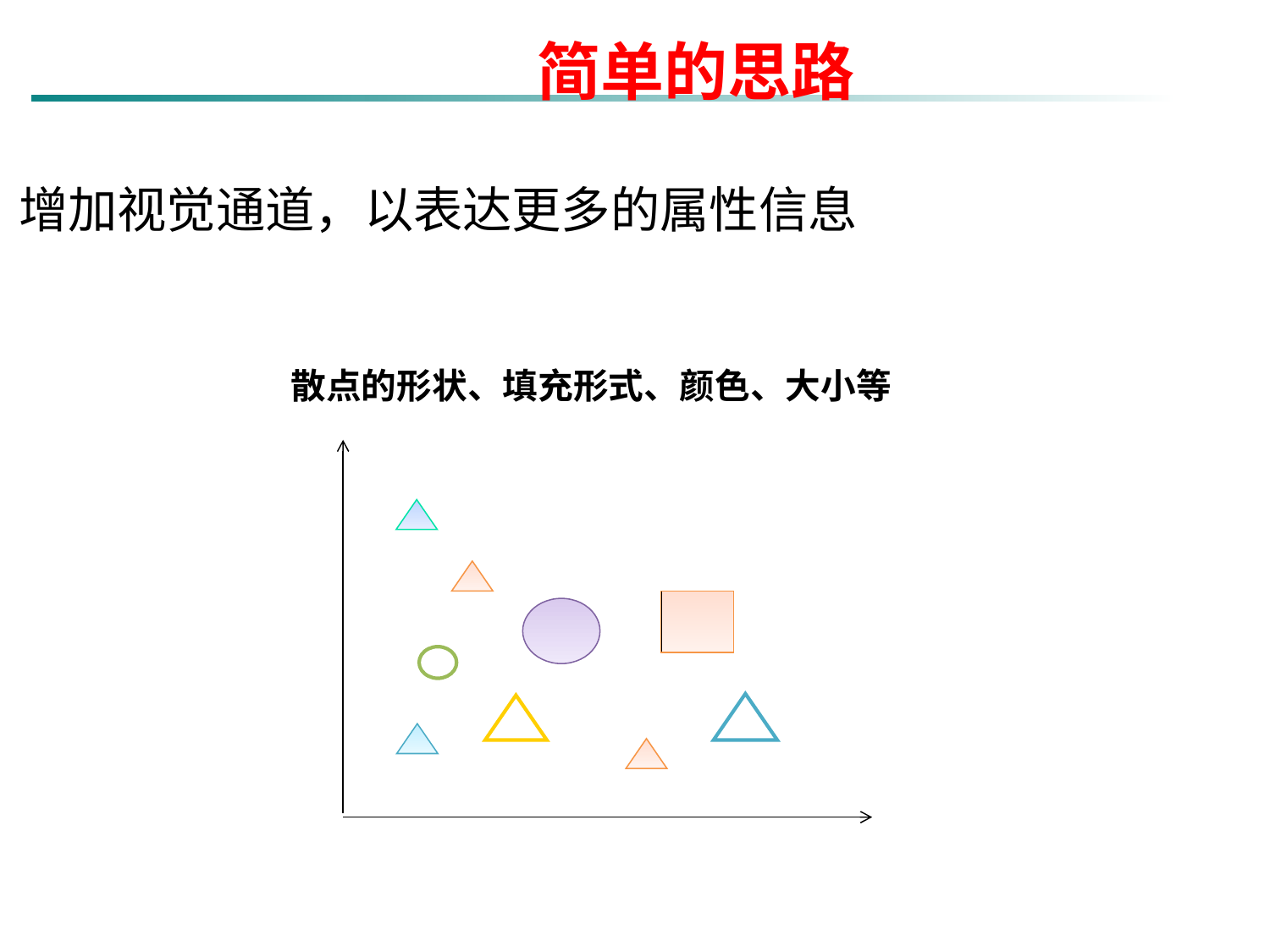

# 简单的思路
增加视觉通道，以表达更多的属性信息
散点的形状、填充形式、颜色、大小等